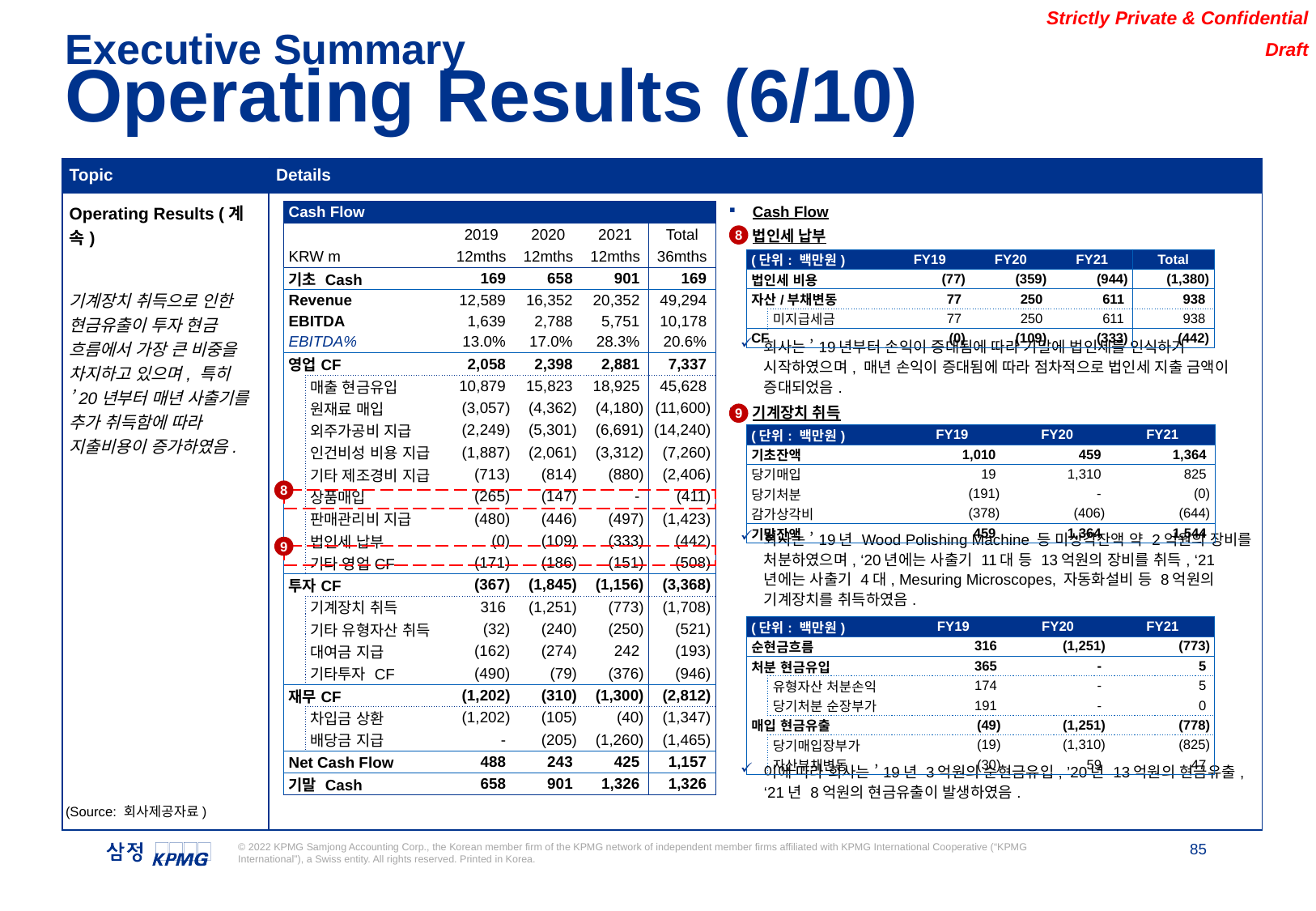

Executive Summary
Operating Results (6/10)
| Topic | Details |
| --- | --- |
| Operating Results (계속) 기계장치 취득으로 인한 현금유출이 투자 현금 흐름에서 가장 큰 비중을 차지하고 있으며, 특히 ’20년부터 매년 사출기를 추가 취득함에 따라 지출비용이 증가하였음. | Cash Flow 법인세 납부 회사는 ’19년부터 손익이 증대됨에 따라 기말에 법인세를 인식하기 시작하였으며, 매년 손익이 증대됨에 따라 점차적으로 법인세 지출 금액이 증대되었음. 기계장치 취득 회사는 ’19년 Wood Polishing Machine 등 미상각잔액 약 2억원의 장비를 처분하였으며, ‘20년에는 사출기 11대 등 13억원의 장비를 취득, ‘21년에는 사출기 4대, Mesuring Microscopes, 자동화설비 등 8억원의 기계장치를 취득하였음. 이에 따라 회사는 ’19년 3억원의 순현금유입, ’20년 13억원의 현금유출, ‘21년 8억원의 현금유출이 발생하였음. |
| Cash Flow |  |  |  |  |  |  |
| --- | --- | --- | --- | --- | --- | --- |
|  |  |  | 2019 | 2020 | 2021 | Total |
| KRW m |  |  | 12mths | 12mths | 12mths | 36mths |
| 기초 Cash |  |  | 169 | 658 | 901 | 169 |
| Revenue |  |  | 12,589 | 16,352 | 20,352 | 49,294 |
| EBITDA |  |  | 1,639 | 2,788 | 5,751 | 10,178 |
| EBITDA% |  |  | 13.0% | 17.0% | 28.3% | 20.6% |
| 영업CF |  |  | 2,058 | 2,398 | 2,881 | 7,337 |
|  | 매출 현금유입 |  | 10,879 | 15,823 | 18,925 | 45,628 |
|  | 원재료 매입 |  | (3,057) | (4,362) | (4,180) | (11,600) |
|  | 외주가공비 지급 |  | (2,249) | (5,301) | (6,691) | (14,240) |
|  | 인건비성 비용 지급 |  | (1,887) | (2,061) | (3,312) | (7,260) |
|  | 기타 제조경비 지급 |  | (713) | (814) | (880) | (2,406) |
|  | 상품매입 |  | (265) | (147) | - | (411) |
|  | 판매관리비 지급 |  | (480) | (446) | (497) | (1,423) |
|  | 법인세 납부 |  | (0) | (109) | (333) | (442) |
|  | 기타 영업CF |  | (171) | (186) | (151) | (508) |
| 투자CF |  |  | (367) | (1,845) | (1,156) | (3,368) |
|  | 기계장치 취득 |  | 316 | (1,251) | (773) | (1,708) |
|  | 기타 유형자산 취득 |  | (32) | (240) | (250) | (521) |
|  | 대여금 지급 |  | (162) | (274) | 242 | (193) |
|  | 기타투자 CF |  | (490) | (79) | (376) | (946) |
| 재무CF |  |  | (1,202) | (310) | (1,300) | (2,812) |
|  | 차입금 상환 |  | (1,202) | (105) | (40) | (1,347) |
|  | 배당금 지급 |  | - | (205) | (1,260) | (1,465) |
| Net Cash Flow |  |  | 488 | 243 | 425 | 1,157 |
| 기말 Cash |  |  | 658 | 901 | 1,326 | 1,326 |
8
| (단위: 백만원) |  |  | FY19 | FY20 | FY21 | Total |
| --- | --- | --- | --- | --- | --- | --- |
| 법인세 비용 |  |  | (77) | (359) | (944) | (1,380) |
| 자산/부채변동 |  |  | 77 | 250 | 611 | 938 |
|  | 미지급세금 |  | 77 | 250 | 611 | 938 |
| CF |  |  | (0) | (109) | (333) | (442) |
9
| (단위: 백만원) | FY19 | FY20 | FY21 |
| --- | --- | --- | --- |
| 기초잔액 | 1,010 | 459 | 1,364 |
| 당기매입 | 19 | 1,310 | 825 |
| 당기처분 | (191) | - | (0) |
| 감가상각비 | (378) | (406) | (644) |
| 기말잔액 | 459 | 1,364 | 1,544 |
8

9

| (단위: 백만원) |  | FY19 | FY20 | FY21 |
| --- | --- | --- | --- | --- |
| 순현금흐름 |  | 316 | (1,251) | (773) |
| 처분 현금유입 |  | 365 | - | 5 |
|  | 유형자산 처분손익 | 174 | - | 5 |
|  | 당기처분 순장부가 | 191 | - | 0 |
| 매입 현금유출 |  | (49) | (1,251) | (778) |
|  | 당기매입장부가 | (19) | (1,310) | (825) |
|  | 자산부채변동 | (30) | 59 | 47 |
(Source: 회사제공자료)